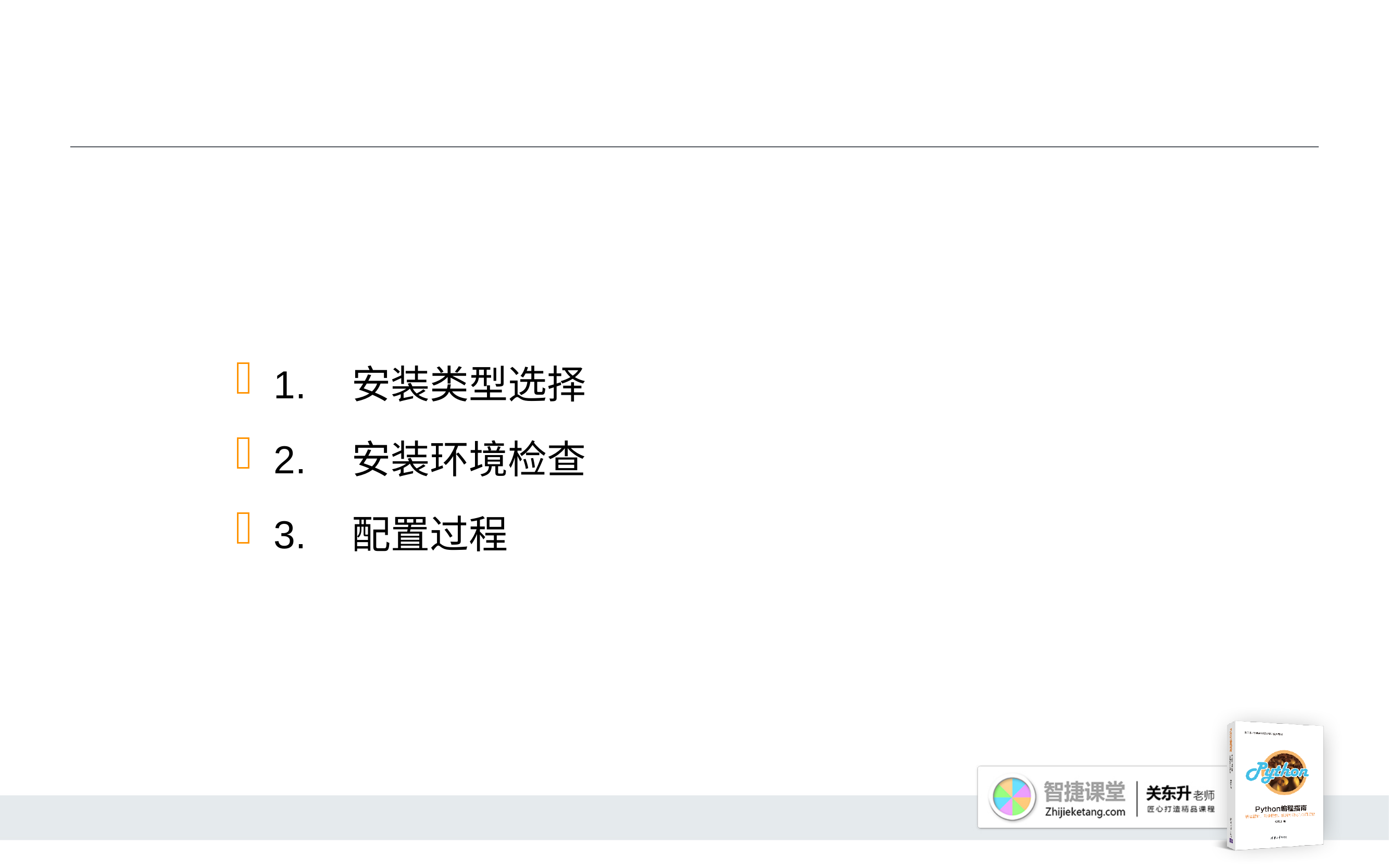

#
1.	安装类型选择
2.	安装环境检查
3.	配置过程